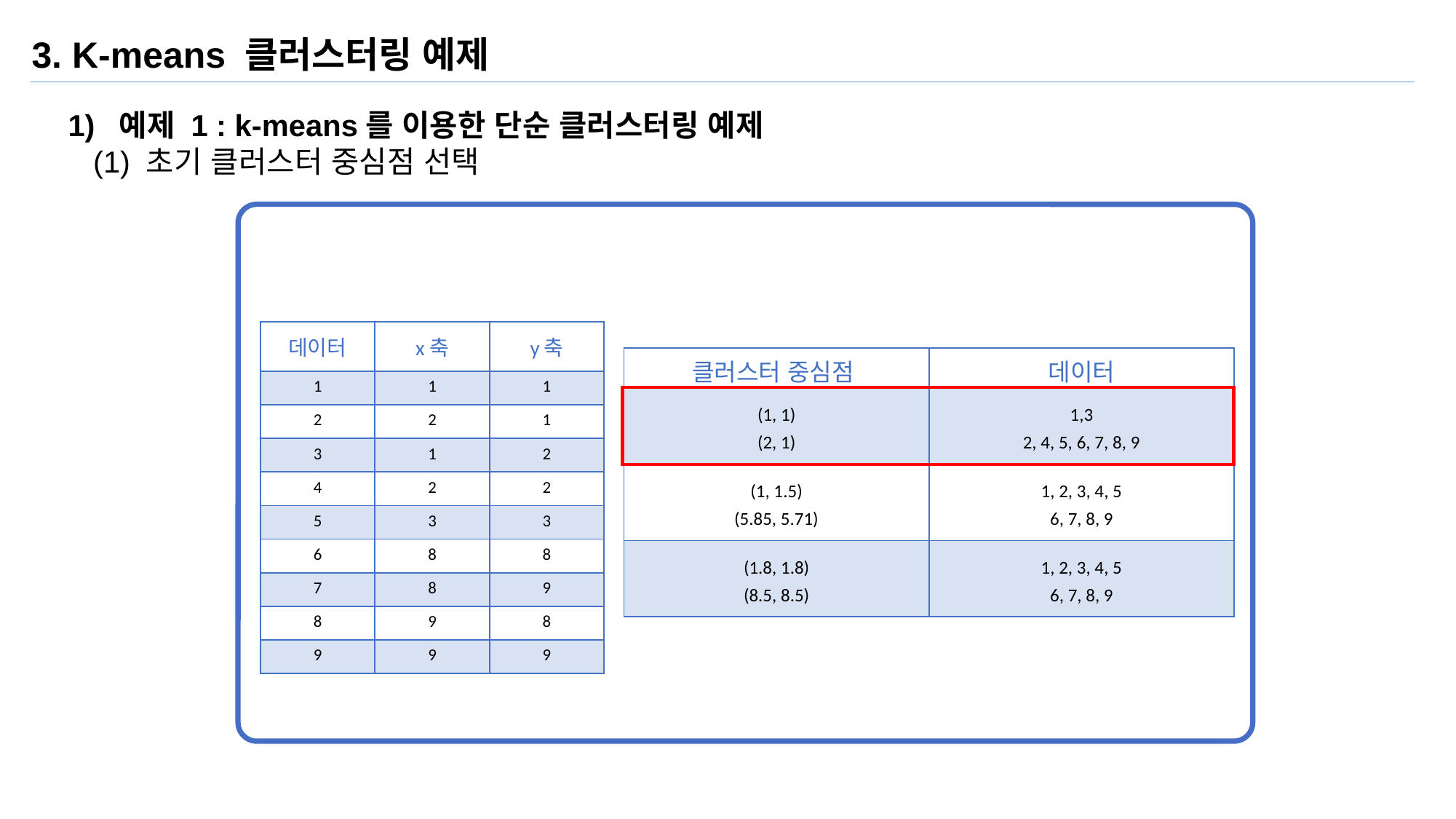

3. K-means 클러스터링 예제
1)  예제 1 : k-means를 이용한 단순 클러스터링 예제
   (1) 초기 클러스터 중심점 선택

| 데이터 | x축 | y축 |
| --- | --- | --- |
| 1 | 1 | 1 |
| 2 | 2 | 1 |
| 3 | 1 | 2 |
| 4 | 2 | 2 |
| 5 | 3 | 3 |
| 6 | 8 | 8 |
| 7 | 8 | 9 |
| 8 | 9 | 8 |
| 9 | 9 | 9 |
| 클러스터 중심점 | 데이터 |
| --- | --- |
| (1, 1) (2, 1) | 1,3 2, 4, 5, 6, 7, 8, 9 |
| (1, 1.5) (5.85, 5.71) | 1, 2, 3, 4, 5 6, 7, 8, 9 |
| (1.8, 1.8) (8.5, 8.5) | 1, 2, 3, 4, 5 6, 7, 8, 9 |